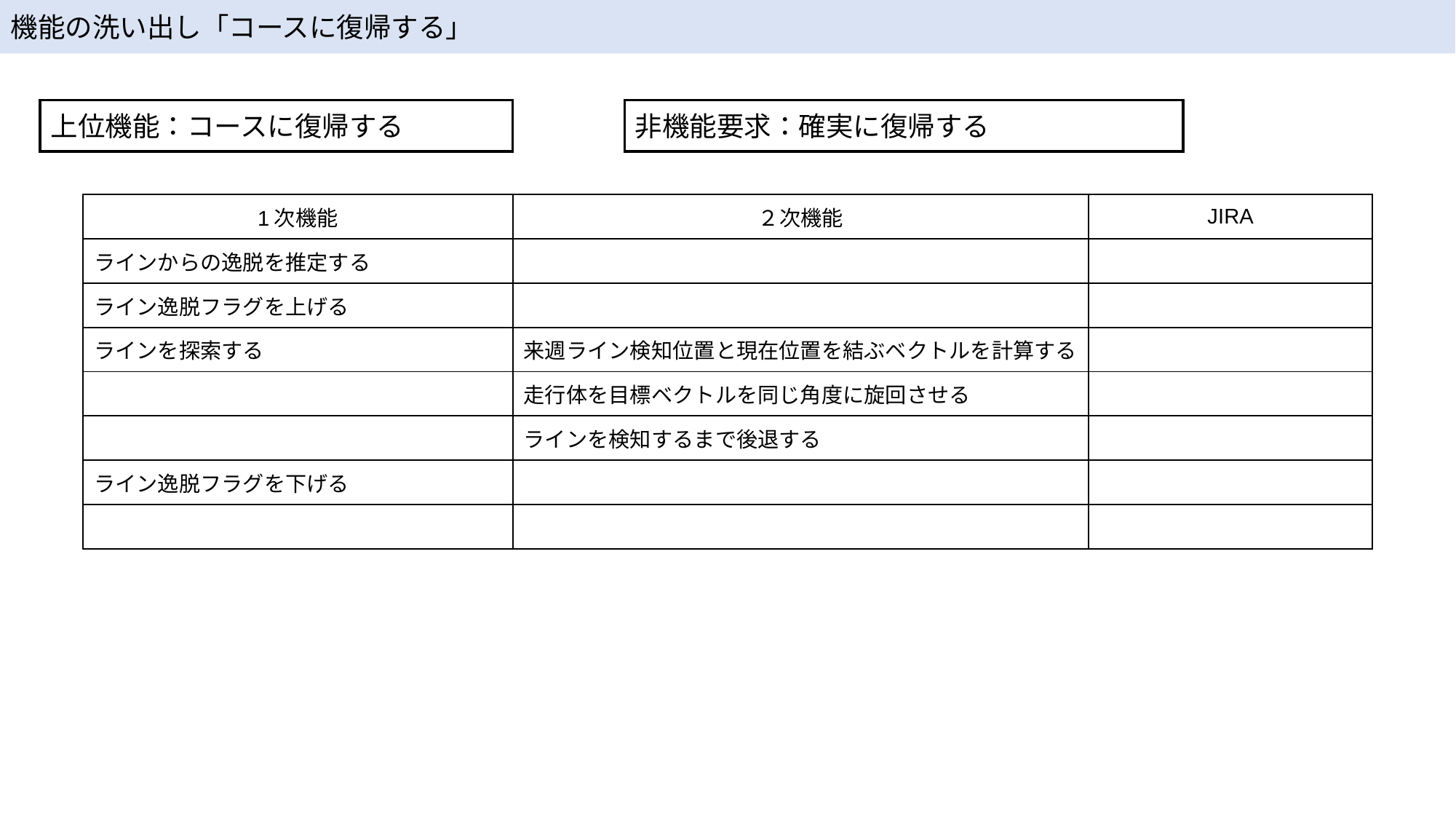

機能の洗い出し「コースに復帰する」
上位機能：コースに復帰する
非機能要求：確実に復帰する
| 1次機能 | ２次機能 | JIRA |
| --- | --- | --- |
| ラインからの逸脱を推定する |  |  |
| ライン逸脱フラグを上げる |  |  |
| ラインを探索する | 来週ライン検知位置と現在位置を結ぶベクトルを計算する |  |
|  | 走行体を目標ベクトルを同じ角度に旋回させる |  |
|  | ラインを検知するまで後退する |  |
| ライン逸脱フラグを下げる |  |  |
|  |  |  |